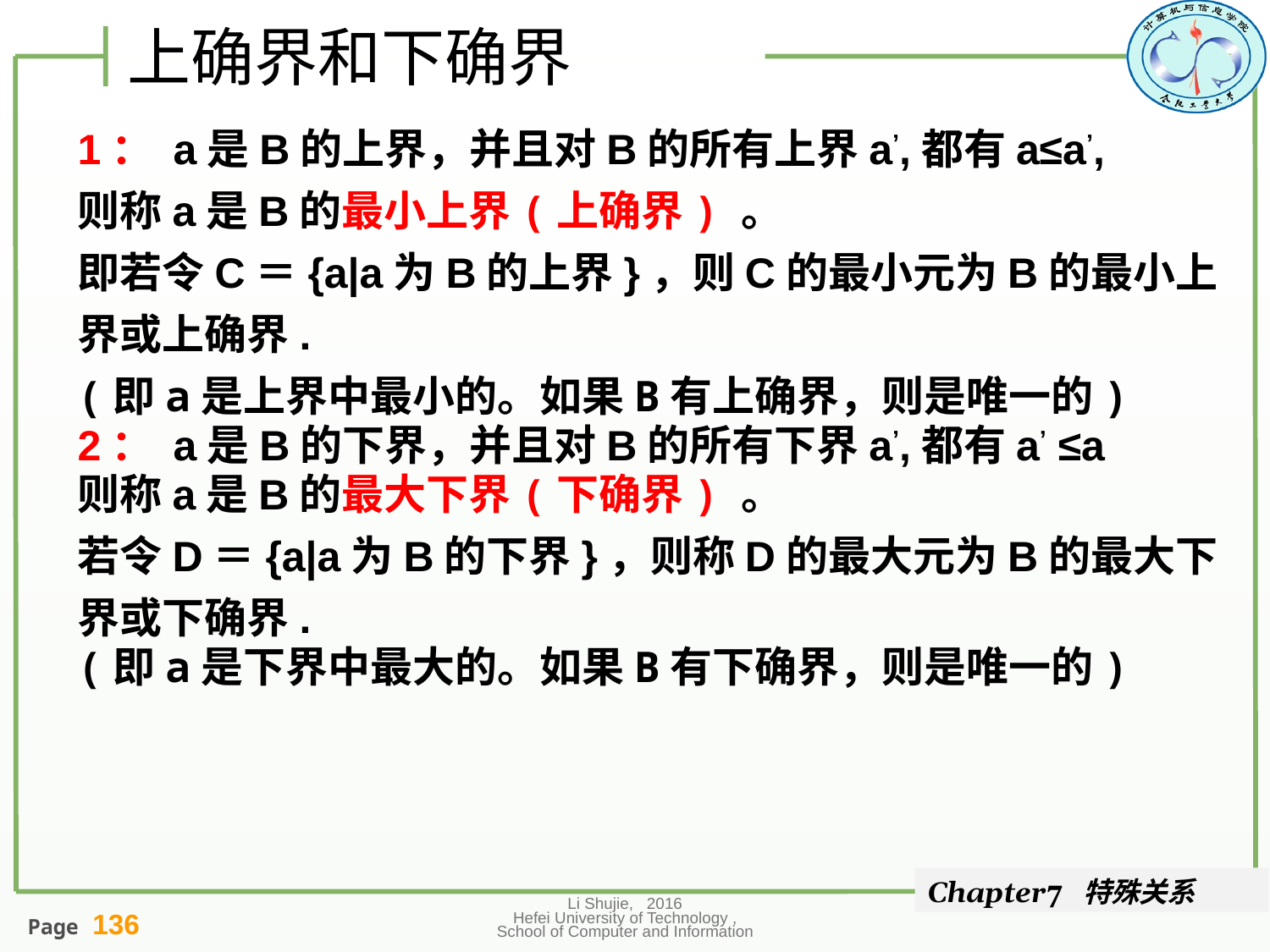

# 上确界和下确界
1： a是B的上界，并且对B的所有上界a’,都有a≤a’,
则称a是B的最小上界(上确界) 。
即若令C＝{a|a为B的上界}，则C的最小元为B的最小上
界或上确界.
(即a是上界中最小的。如果B有上确界，则是唯一的)
2： a是B的下界，并且对B的所有下界a’,都有a’ ≤a
则称a是B的最大下界(下确界) 。
若令D＝{a|a为B的下界}，则称D的最大元为B的最大下
界或下确界.
(即a是下界中最大的。如果B有下确界，则是唯一的)